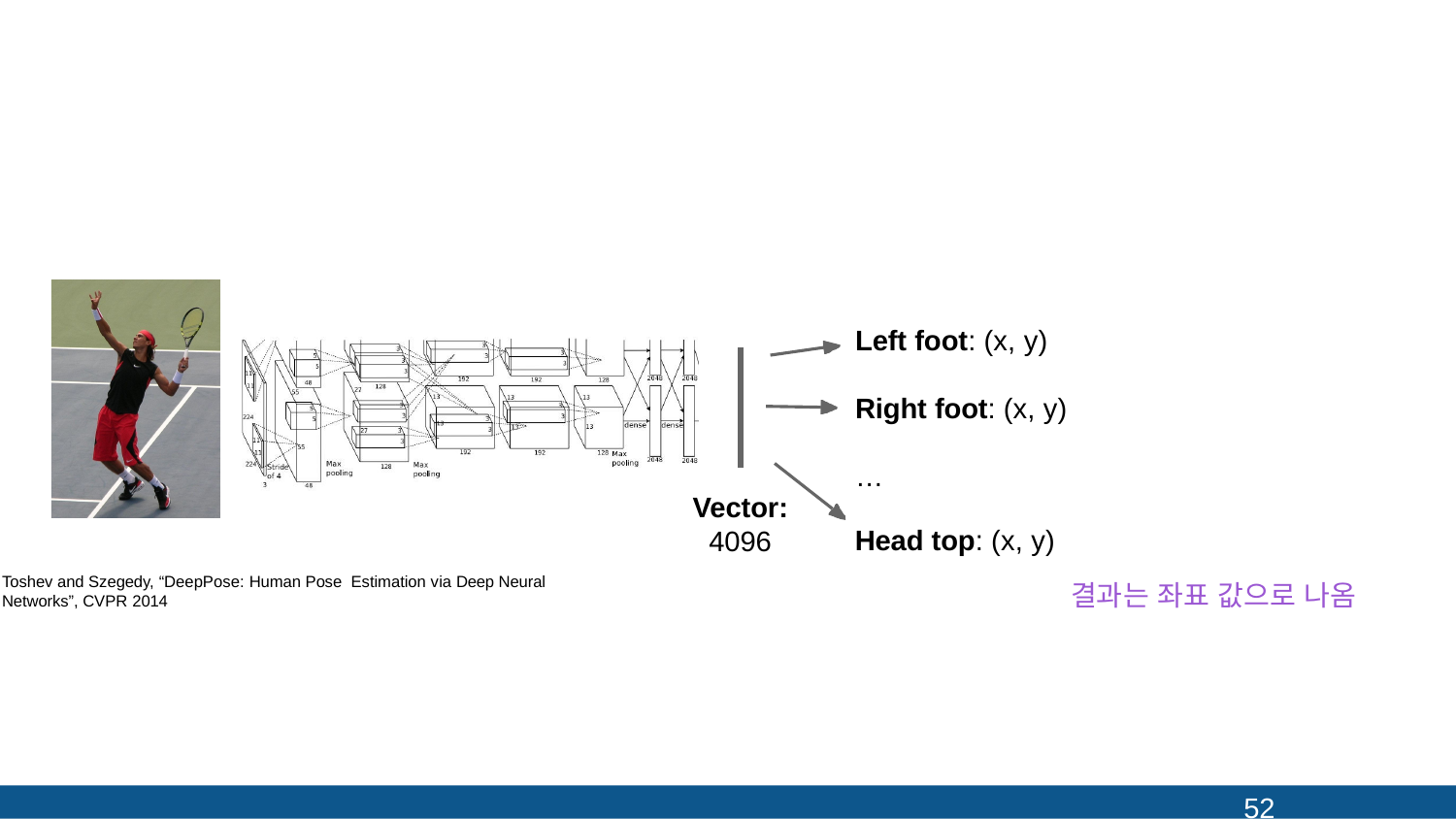

#

Left foot: (x, y)

Right foot: (x, y)

…

Vector:
4096

Head top: (x, y)
Toshev and Szegedy, “DeepPose: Human Pose  Estimation via Deep Neural Networks”, CVPR 2014
결과는 좌표 값으로 나옴
52